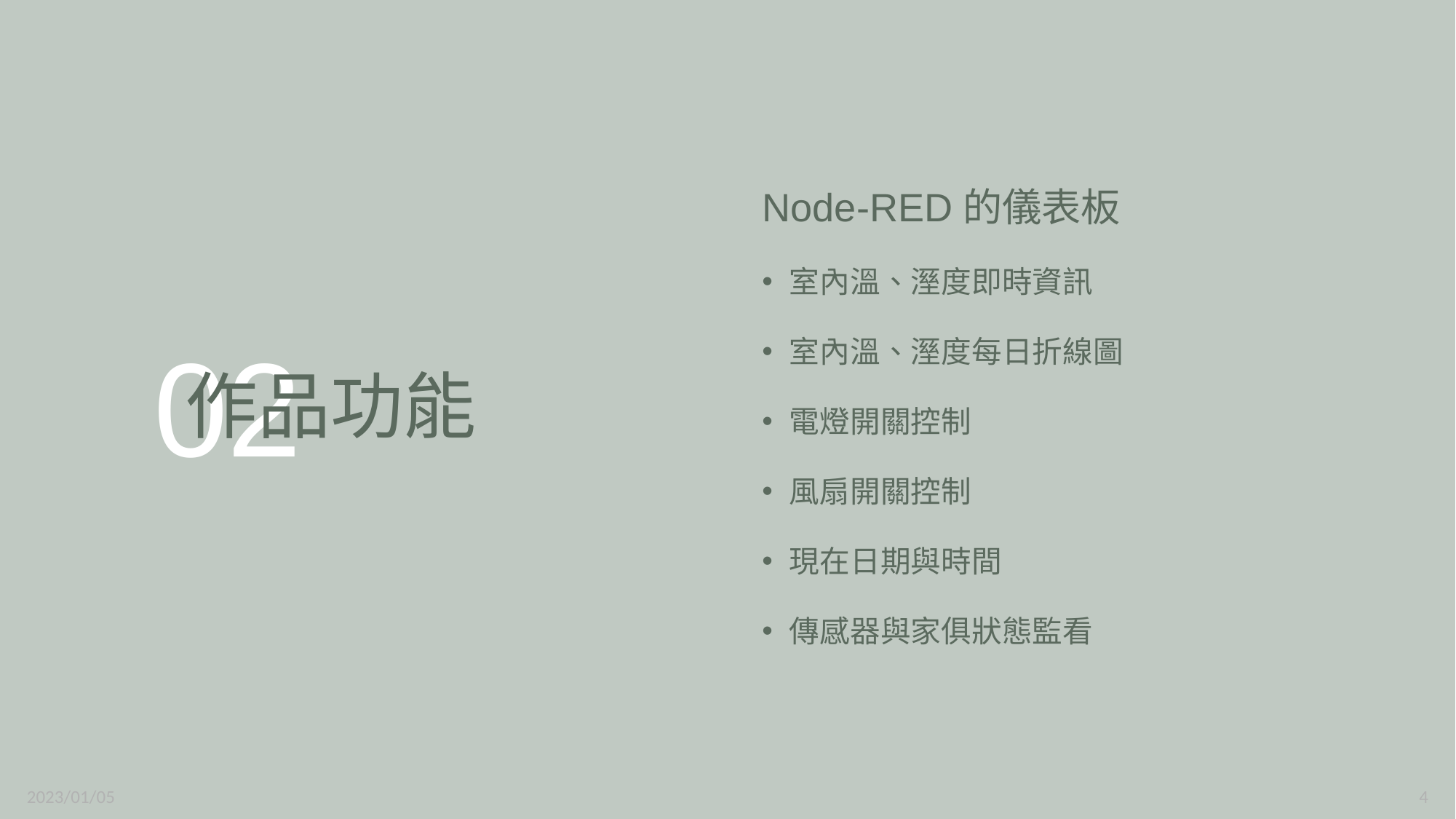

Node-RED的儀表板
室內溫、溼度即時資訊
室內溫、溼度每日折線圖
電燈開關控制
風扇開關控制
現在日期與時間
傳感器與家俱狀態監看
02
# 作品功能
2023/01/05
4